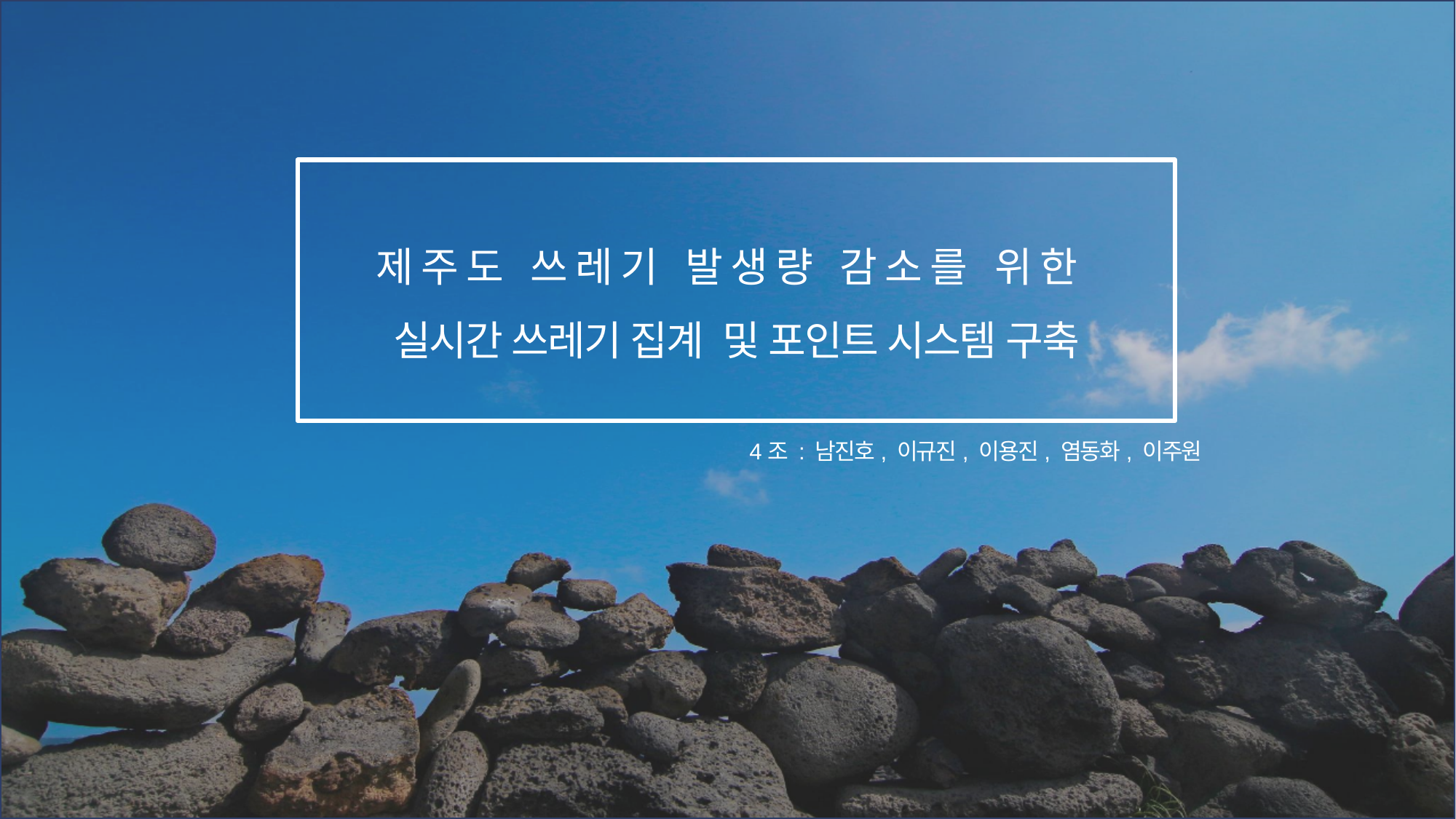

제주도 쓰레기 발생량 감소를 위한
실시간 쓰레기 집계  및 포인트 시스템 구축
4조 : 남진호, 이규진, 이용진, 염동화, 이주원